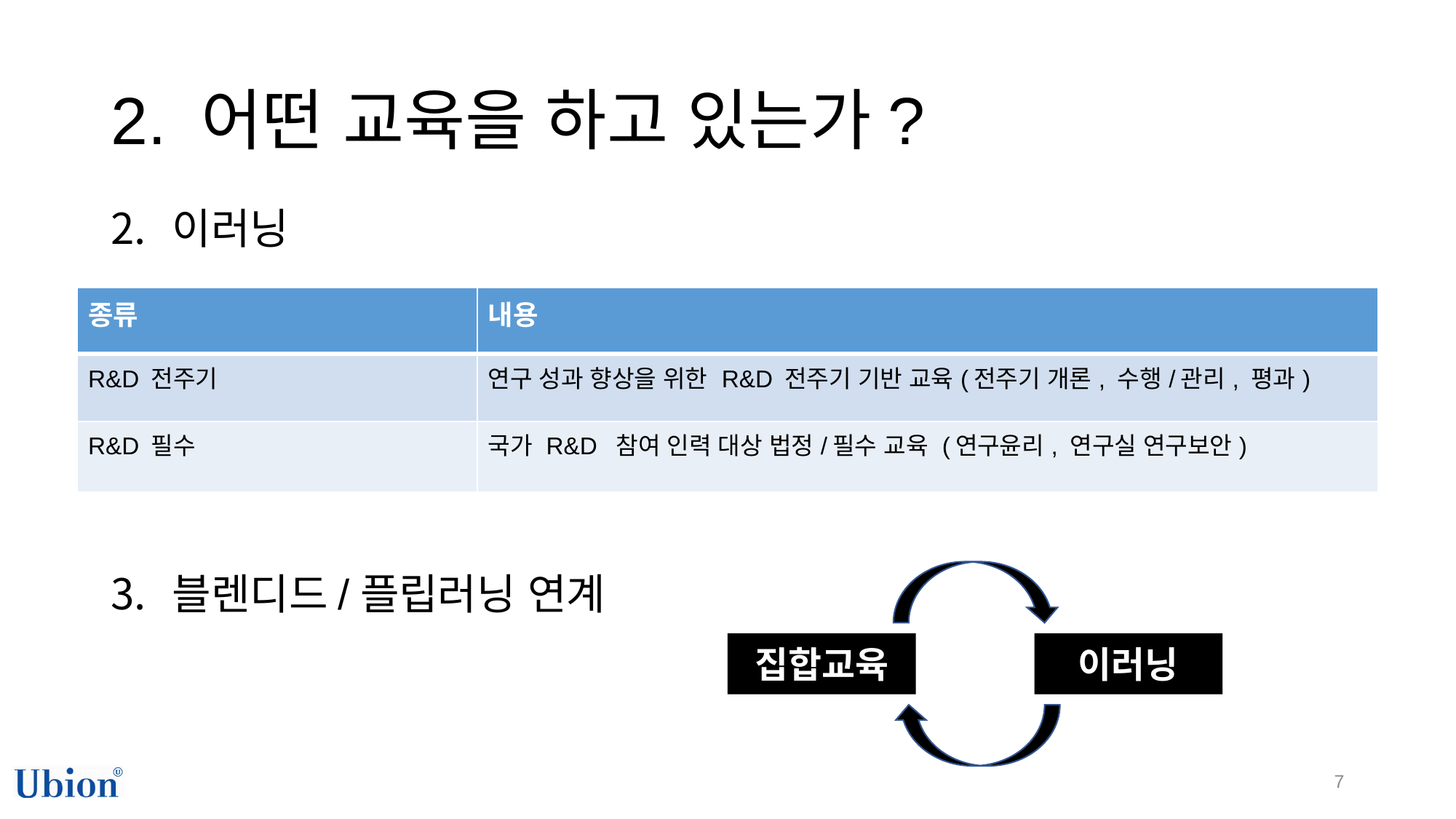

# 2. 어떤 교육을 하고 있는가?
이러닝

블렌디드/플립러닝 연계
| 종류 | 내용 |
| --- | --- |
| R&D 전주기 | 연구 성과 향상을 위한 R&D 전주기 기반 교육(전주기 개론, 수행/관리, 평과) |
| R&D 필수 | 국가 R&D 참여 인력 대상 법정/필수 교육 (연구윤리, 연구실 연구보안) |

집합교육
이러닝

7